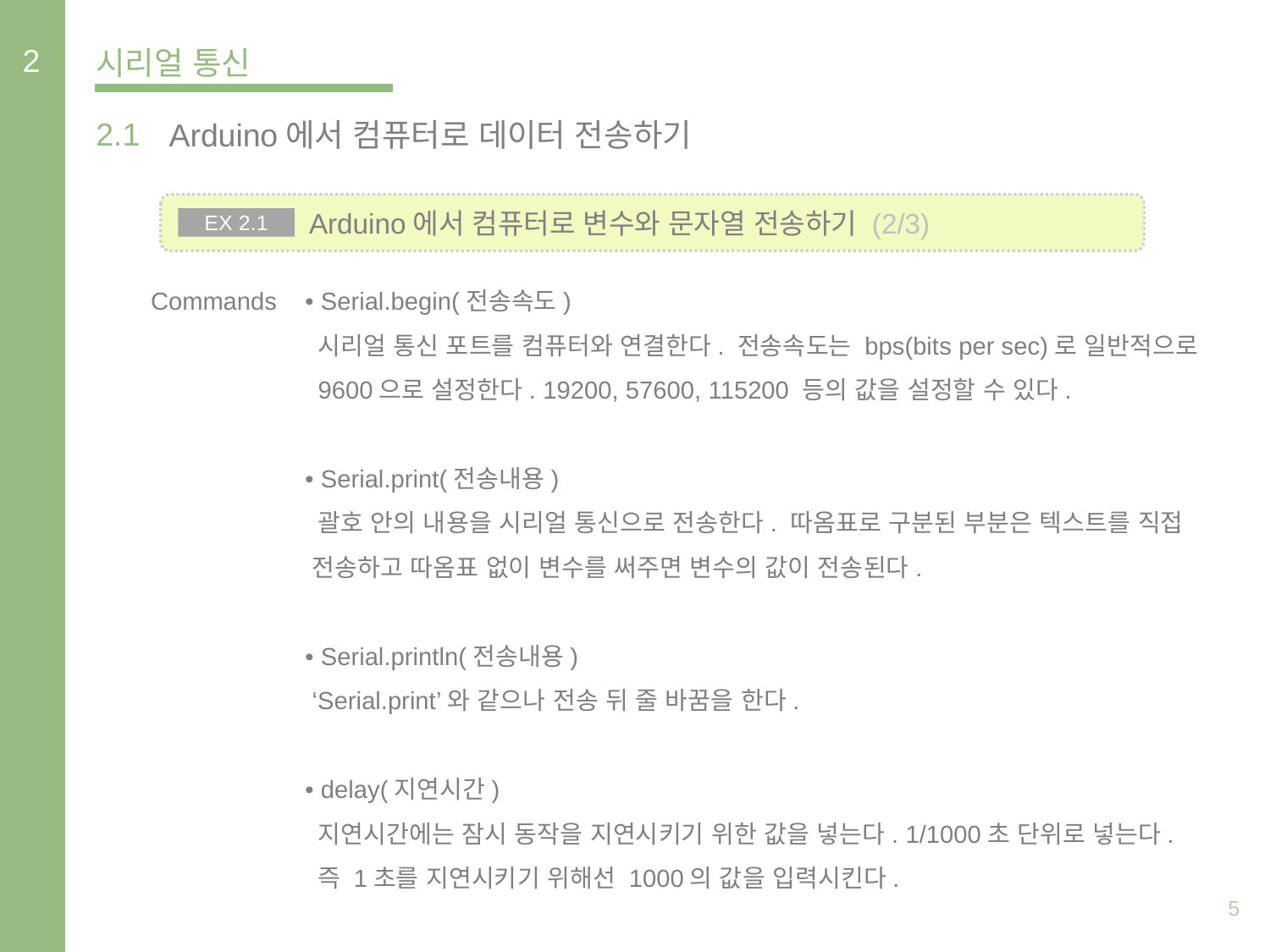

2
시리얼 통신
2.1
Arduino에서 컴퓨터로 데이터 전송하기
                 Arduino에서 컴퓨터로 변수와 문자열 전송하기 (2/3)
EX 2.1
Commands
• Serial.begin(전송속도)
 시리얼 통신 포트를 컴퓨터와 연결한다. 전송속도는 bps(bits per sec)로 일반적으로
 9600으로 설정한다. 19200, 57600, 115200 등의 값을 설정할 수 있다.

• Serial.print(전송내용)
 괄호 안의 내용을 시리얼 통신으로 전송한다. 따옴표로 구분된 부분은 텍스트를 직접
 전송하고 따옴표 없이 변수를 써주면 변수의 값이 전송된다.

• Serial.println(전송내용)
 ‘Serial.print’와 같으나 전송 뒤 줄 바꿈을 한다.

• delay(지연시간)
 지연시간에는 잠시 동작을 지연시키기 위한 값을 넣는다. 1/1000초 단위로 넣는다.
 즉 1초를 지연시키기 위해선 1000의 값을 입력시킨다.
5